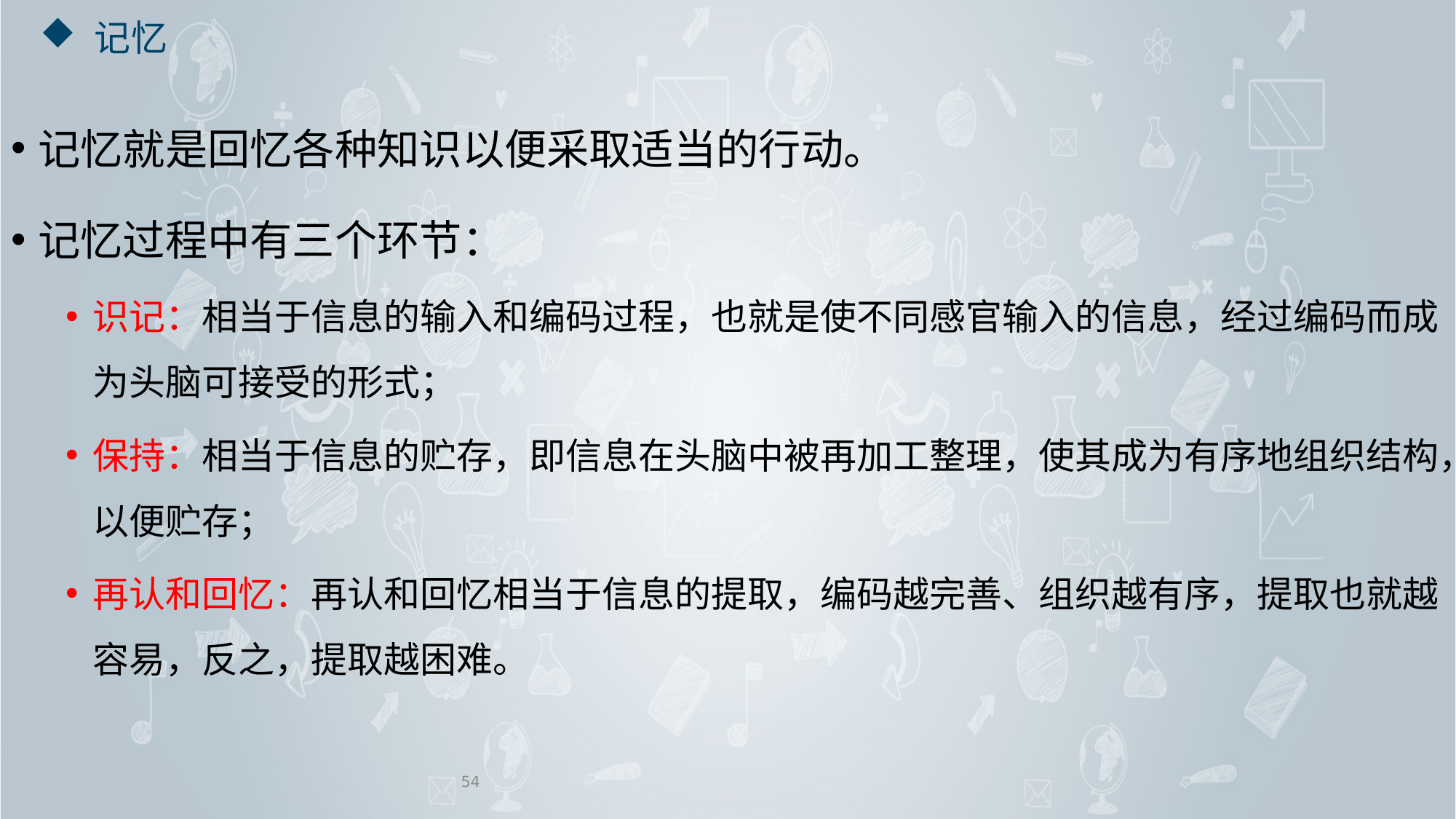

# 记忆
记忆就是回忆各种知识以便采取适当的行动。
记忆过程中有三个环节：
识记：相当于信息的输入和编码过程，也就是使不同感官输入的信息，经过编码而成为头脑可接受的形式；
保持：相当于信息的贮存，即信息在头脑中被再加工整理，使其成为有序地组织结构，以便贮存；
再认和回忆：再认和回忆相当于信息的提取，编码越完善、组织越有序，提取也就越容易，反之，提取越困难。

54